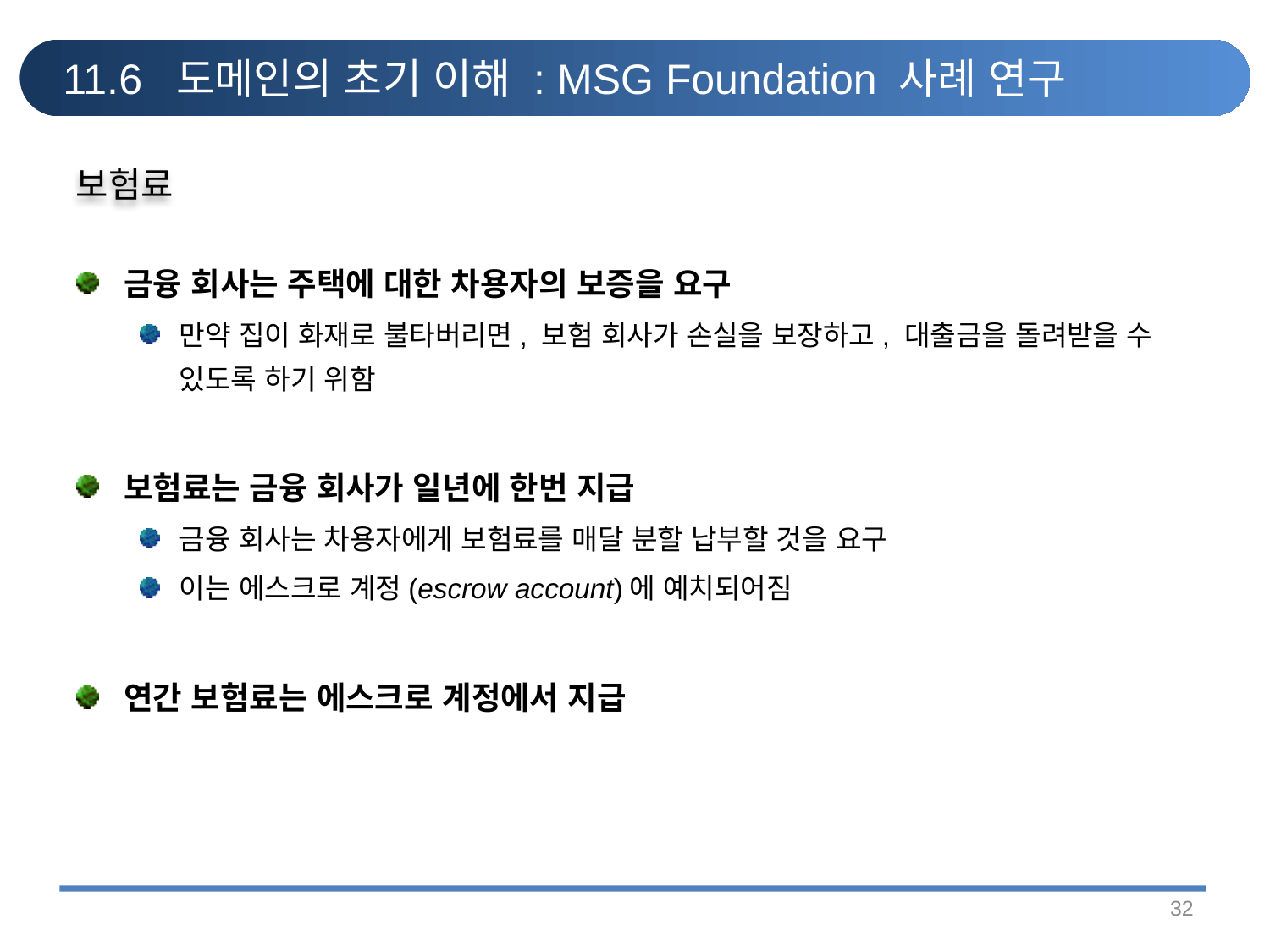

# 11.6  도메인의 초기 이해 : MSG Foundation 사례 연구
보험료
금융 회사는 주택에 대한 차용자의 보증을 요구
만약 집이 화재로 불타버리면, 보험 회사가 손실을 보장하고, 대출금을 돌려받을 수 있도록 하기 위함

보험료는 금융 회사가 일년에 한번 지급
금융 회사는 차용자에게 보험료를 매달 분할 납부할 것을 요구
이는 에스크로 계정(escrow account)에 예치되어짐

연간 보험료는 에스크로 계정에서 지급

32